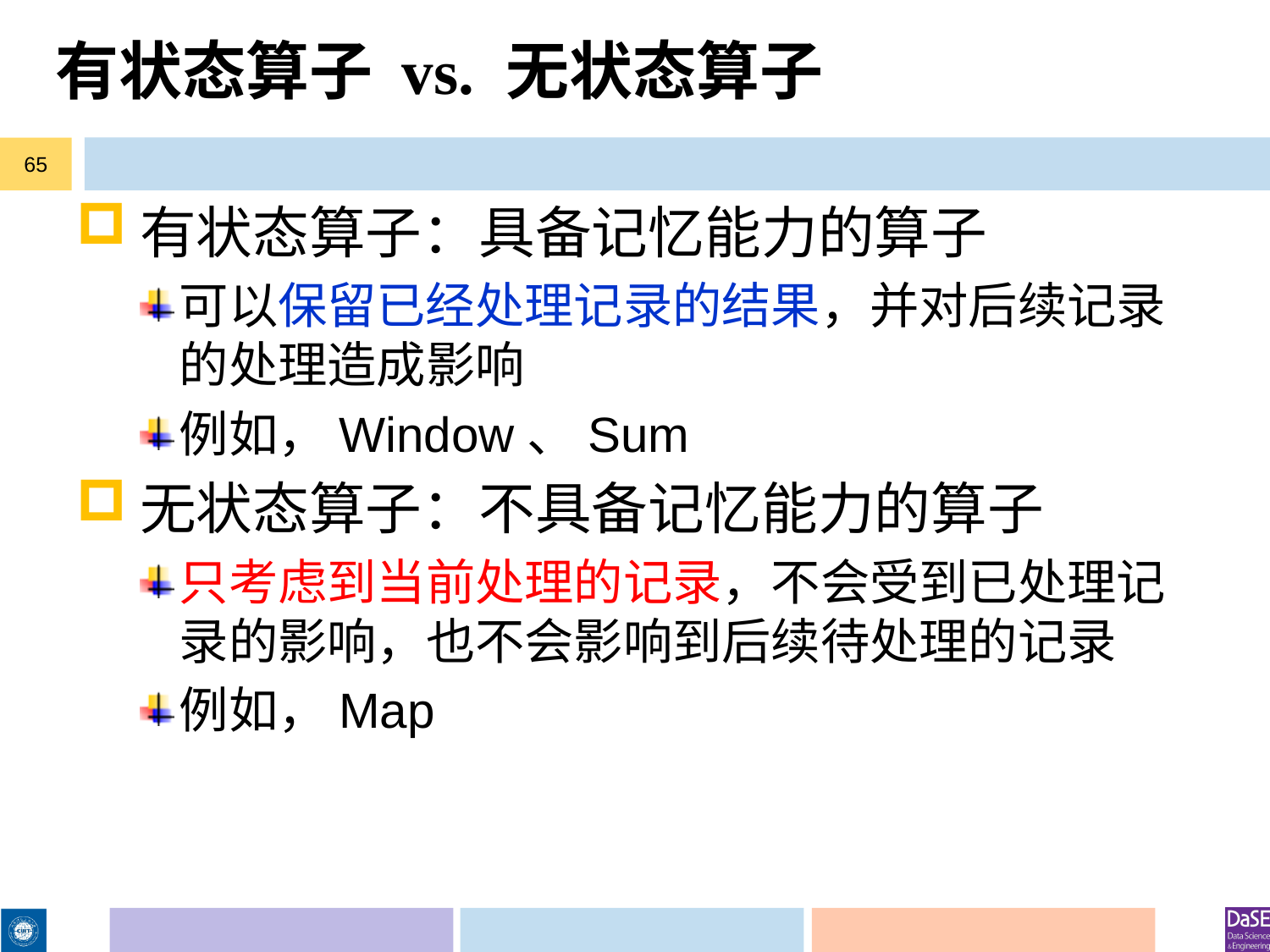

# 有状态算子 vs. 无状态算子
65
有状态算子：具备记忆能力的算子
可以保留已经处理记录的结果，并对后续记录的处理造成影响
例如，Window、Sum
无状态算子：不具备记忆能力的算子
只考虑到当前处理的记录，不会受到已处理记录的影响，也不会影响到后续待处理的记录
例如，Map